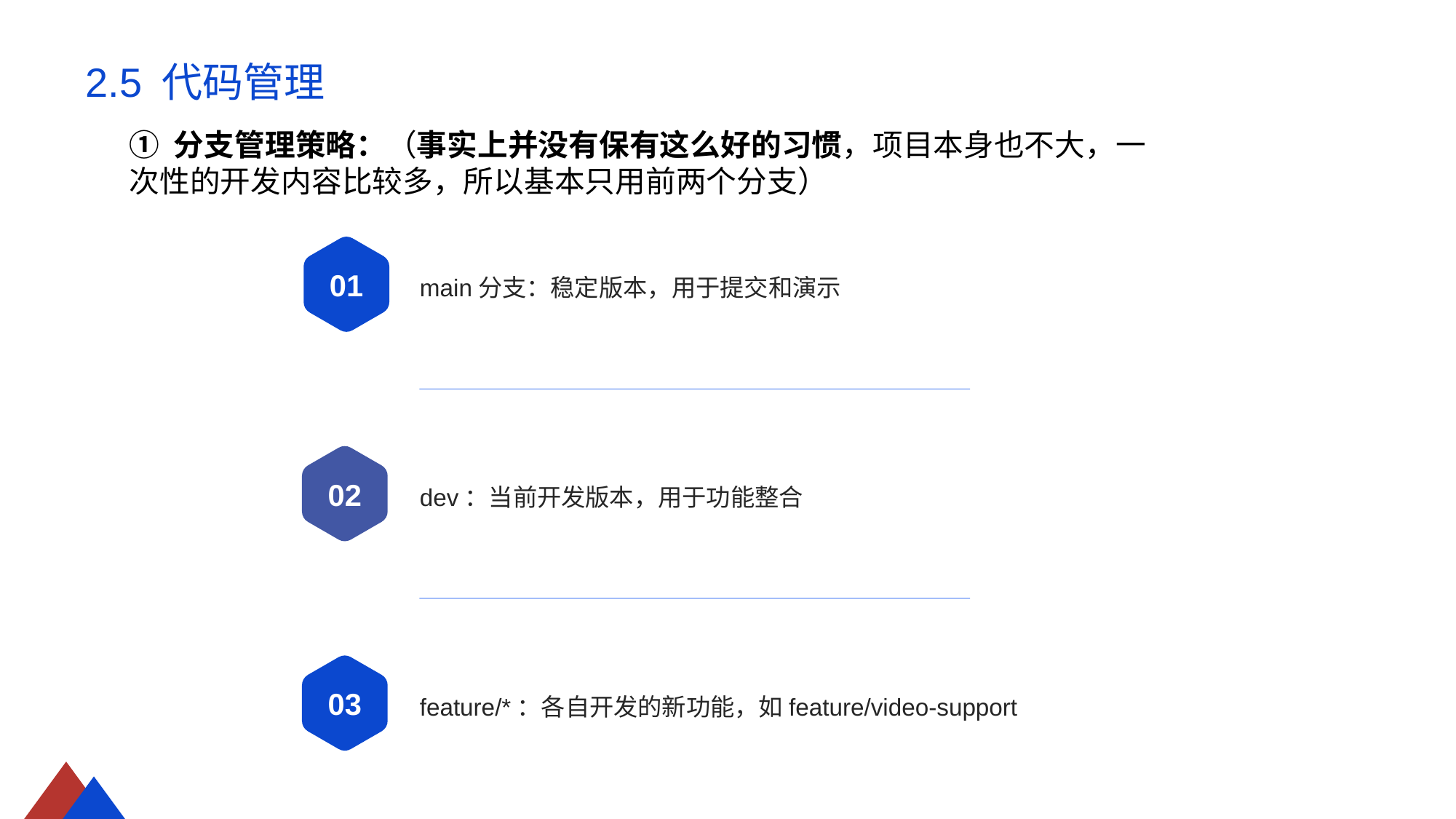

2.5 代码管理
① 分支管理策略：（事实上并没有保有这么好的习惯，项目本身也不大，一次性的开发内容比较多，所以基本只用前两个分支）
main分支：稳定版本，用于提交和演示

01
dev：当前开发版本，用于功能整合
02
feature/*：各自开发的新功能，如feature/video-support
03